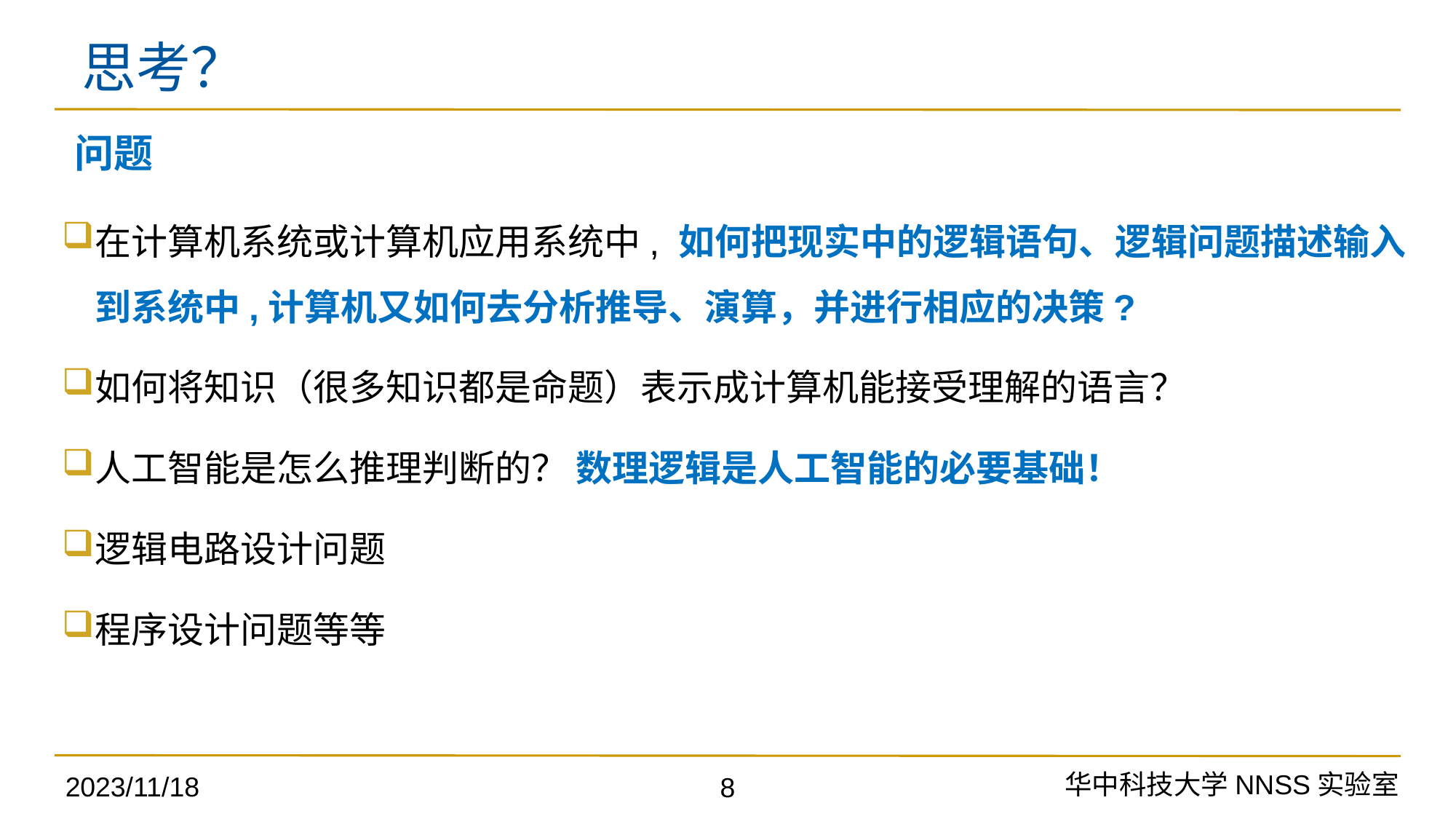

# 思考？
问题
在计算机系统或计算机应用系统中, 如何把现实中的逻辑语句、逻辑问题描述输入到系统中,计算机又如何去分析推导、演算，并进行相应的决策?
如何将知识（很多知识都是命题）表示成计算机能接受理解的语言？
人工智能是怎么推理判断的？ 数理逻辑是人工智能的必要基础！
逻辑电路设计问题
程序设计问题等等
华中科技大学NNSS实验室
2023/11/18
8